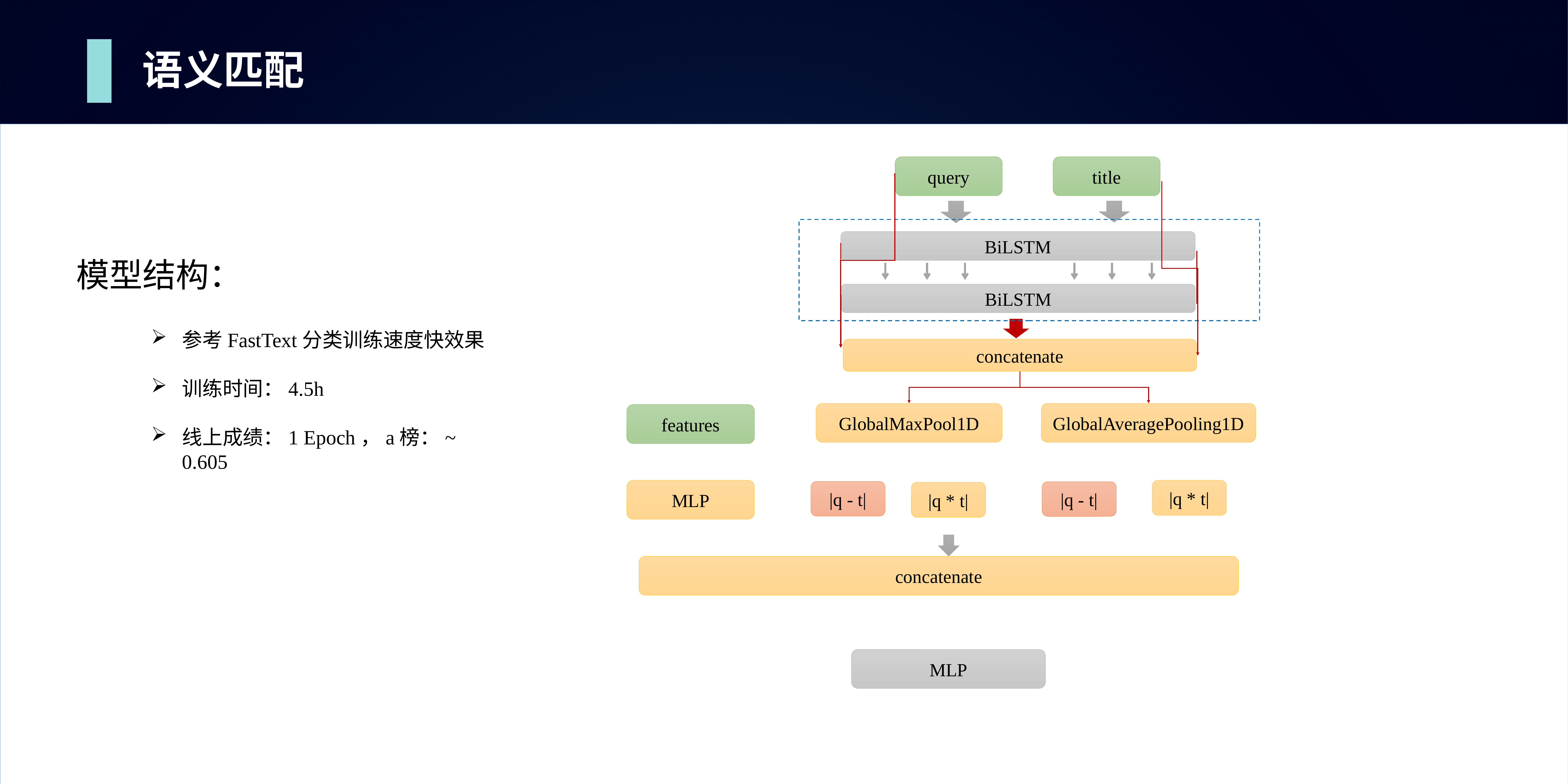

语义匹配

query
title

BiLSTM
模型结构：

参考FastText分类训练速度快效果

训练时间：4.5h

线上成绩：1 Epoch，a榜：~ 0.605
BiLSTM

concatenate
GlobalMaxPool1D
GlobalAveragePooling1D
features
MLP
|q * t|
|q - t|
|q - t|
|q * t|

concatenate
MLP